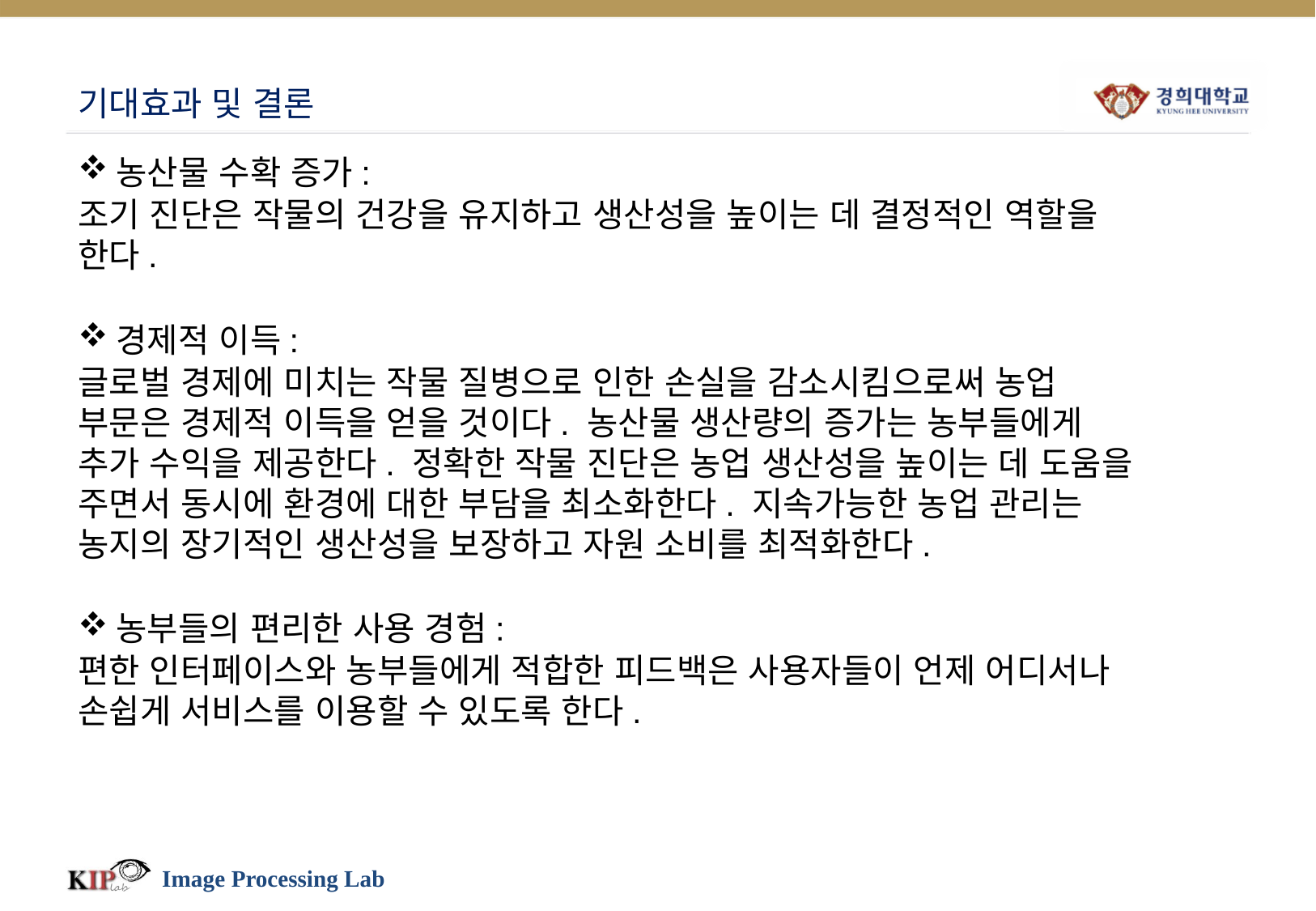

# 기대효과 및 결론
농산물 수확 증가:
조기 진단은 작물의 건강을 유지하고 생산성을 높이는 데 결정적인 역할을 한다.

경제적 이득:
글로벌 경제에 미치는 작물 질병으로 인한 손실을 감소시킴으로써 농업 부문은 경제적 이득을 얻을 것이다. 농산물 생산량의 증가는 농부들에게 추가 수익을 제공한다. 정확한 작물 진단은 농업 생산성을 높이는 데 도움을 주면서 동시에 환경에 대한 부담을 최소화한다. 지속가능한 농업 관리는 농지의 장기적인 생산성을 보장하고 자원 소비를 최적화한다.

농부들의 편리한 사용 경험:
편한 인터페이스와 농부들에게 적합한 피드백은 사용자들이 언제 어디서나 손쉽게 서비스를 이용할 수 있도록 한다.

Image Processing Lab